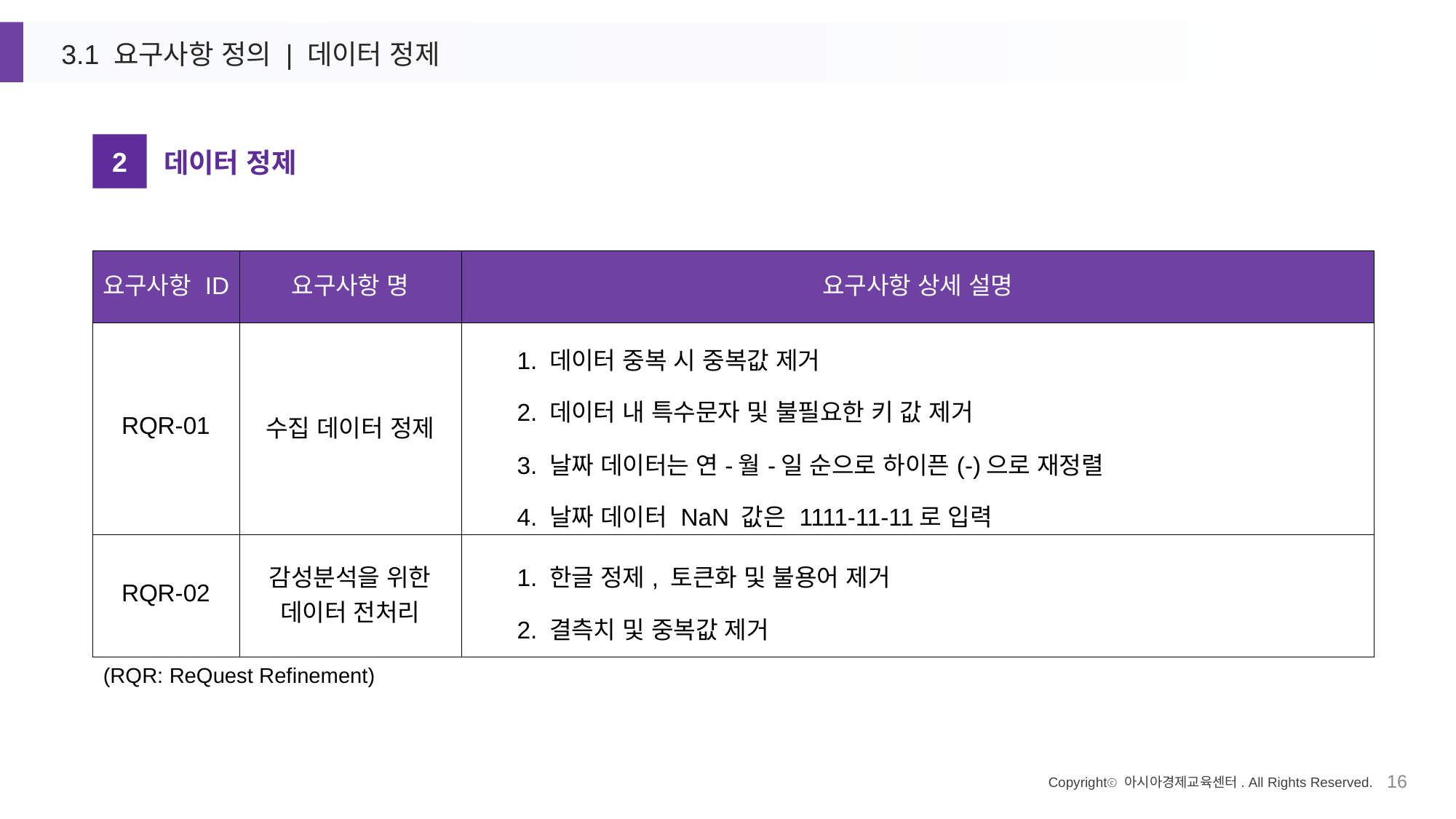

3.1 요구사항 정의 | 데이터 정제
2
데이터 정제
| 요구사항 ID | 요구사항 명 | 요구사항 상세 설명 |
| --- | --- | --- |
| RQR-01 | 수집 데이터 정제 | 1. 데이터 중복 시 중복값 제거 2. 데이터 내 특수문자 및 불필요한 키 값 제거 3. 날짜 데이터는 연-월-일 순으로 하이픈(-)으로 재정렬 4. 날짜 데이터 NaN 값은 1111-11-11로 입력 |
| RQR-02 | 감성분석을 위한 데이터 전처리 | 1. 한글 정제, 토큰화 및 불용어 제거 2. 결측치 및 중복값 제거 |
(RQR: ReQuest Refinement)
Copyrightⓒ 아시아경제교육센터. All Rights Reserved.